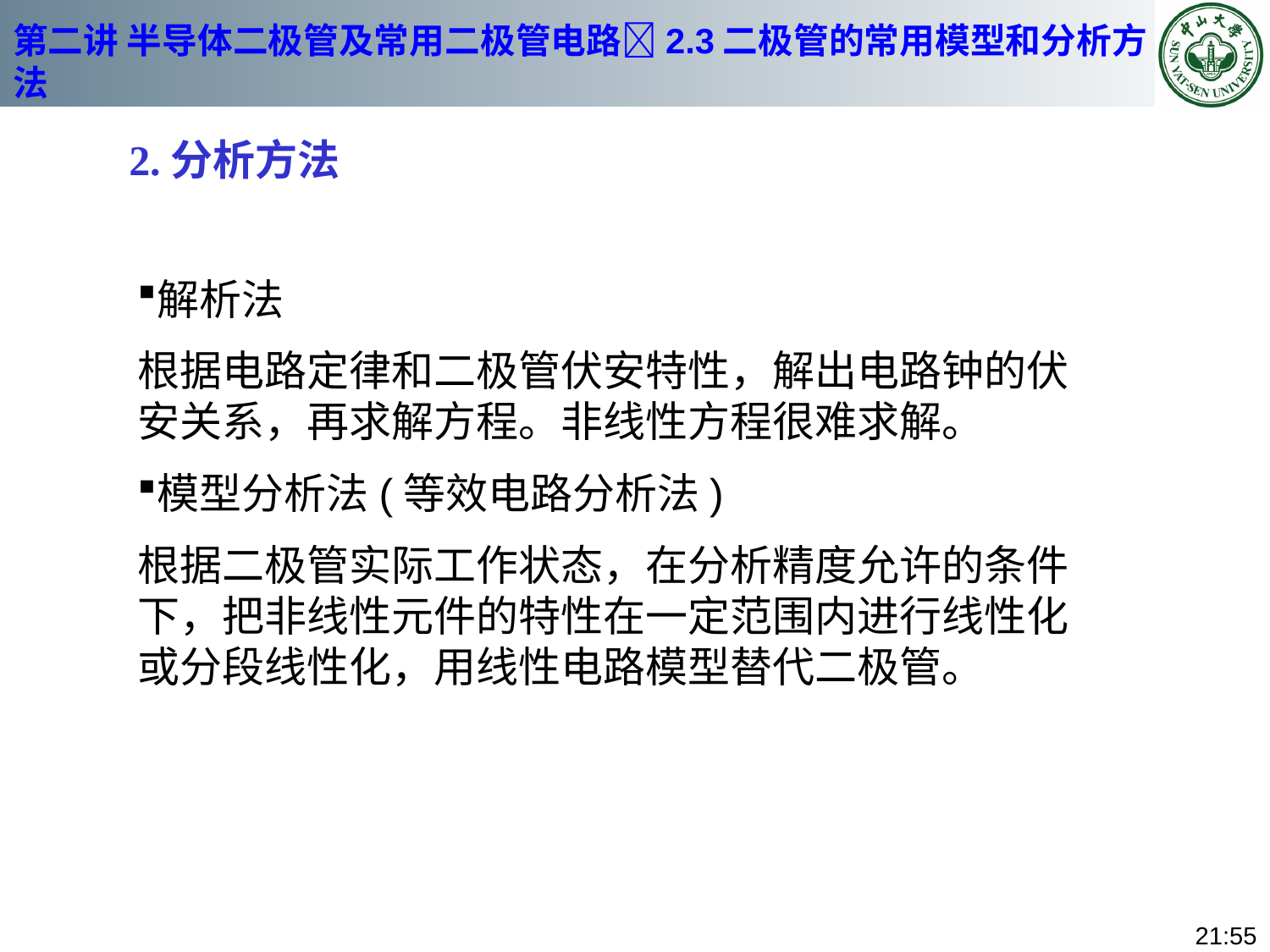

# 第二讲 半导体二极管及常用二极管电路>2.3二极管的常用模型和分析方法
2.分析方法
解析法
根据电路定律和二极管伏安特性，解出电路钟的伏安关系，再求解方程。非线性方程很难求解。
模型分析法(等效电路分析法)
根据二极管实际工作状态，在分析精度允许的条件下，把非线性元件的特性在一定范围内进行线性化或分段线性化，用线性电路模型替代二极管。